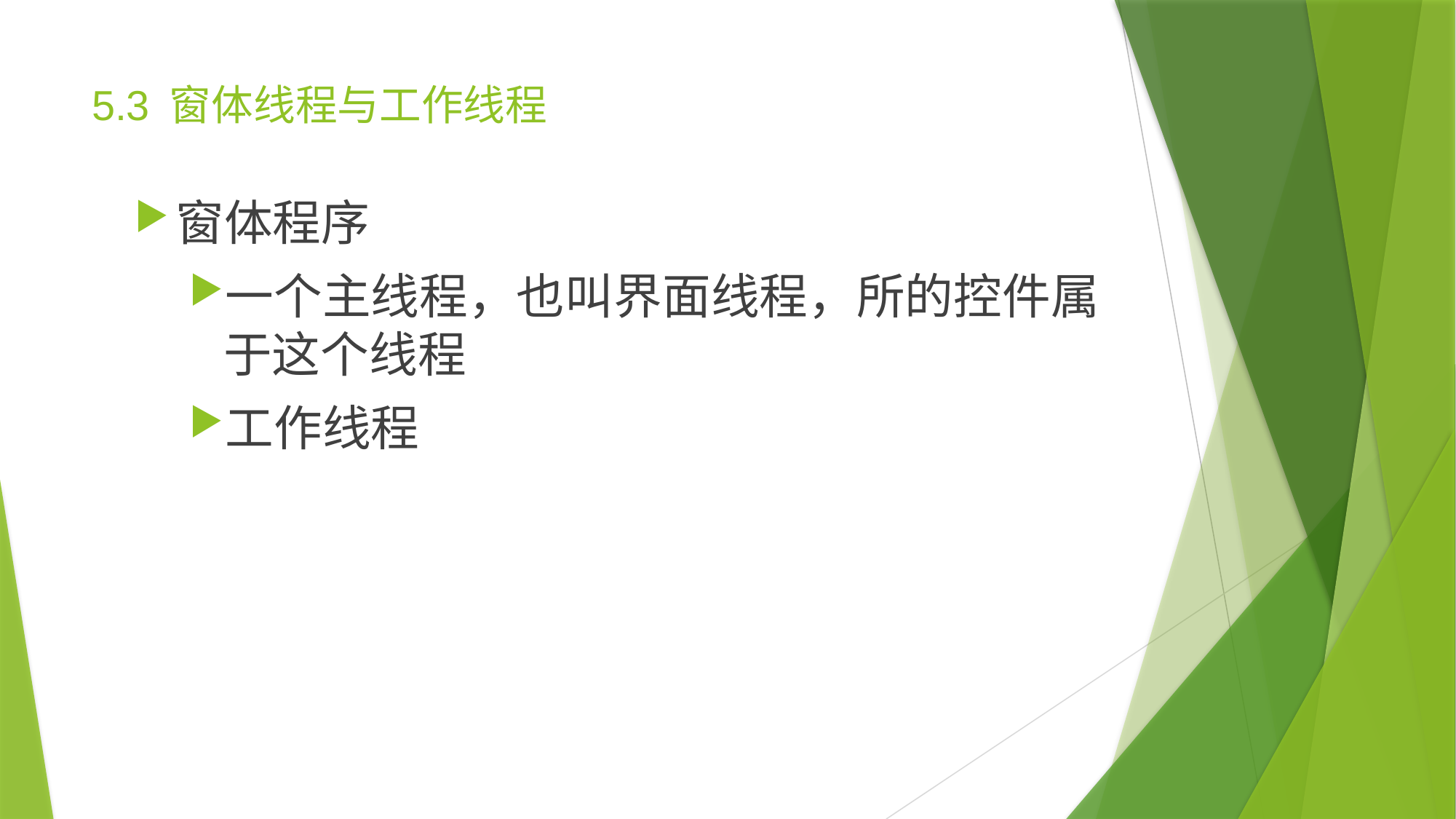

# 5.3 窗体线程与工作线程
窗体程序
一个主线程，也叫界面线程，所的控件属于这个线程
工作线程